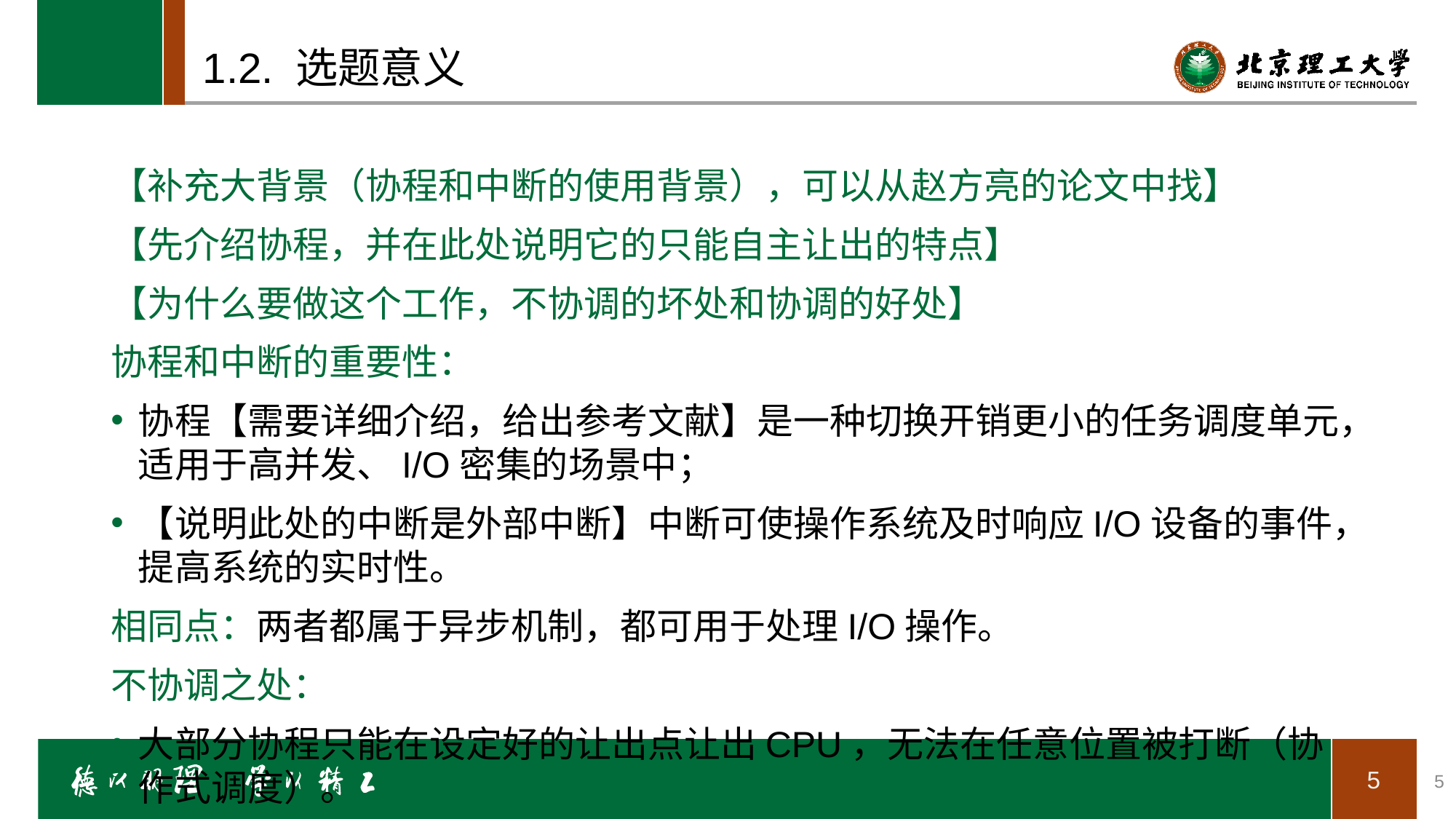

# 1.2. 选题意义
【补充大背景（协程和中断的使用背景），可以从赵方亮的论文中找】
【先介绍协程，并在此处说明它的只能自主让出的特点】
【为什么要做这个工作，不协调的坏处和协调的好处】
协程和中断的重要性：
协程【需要详细介绍，给出参考文献】是一种切换开销更小的任务调度单元，适用于高并发、I/O密集的场景中；
【说明此处的中断是外部中断】中断可使操作系统及时响应I/O设备的事件，提高系统的实时性。
相同点：两者都属于异步机制，都可用于处理I/O操作。
不协调之处：
大部分协程只能在设定好的让出点让出CPU，无法在任意位置被打断（协作式调度）。
而为了处理中断，需要在任意时刻打断任务的执行（抢占式调度）。
5